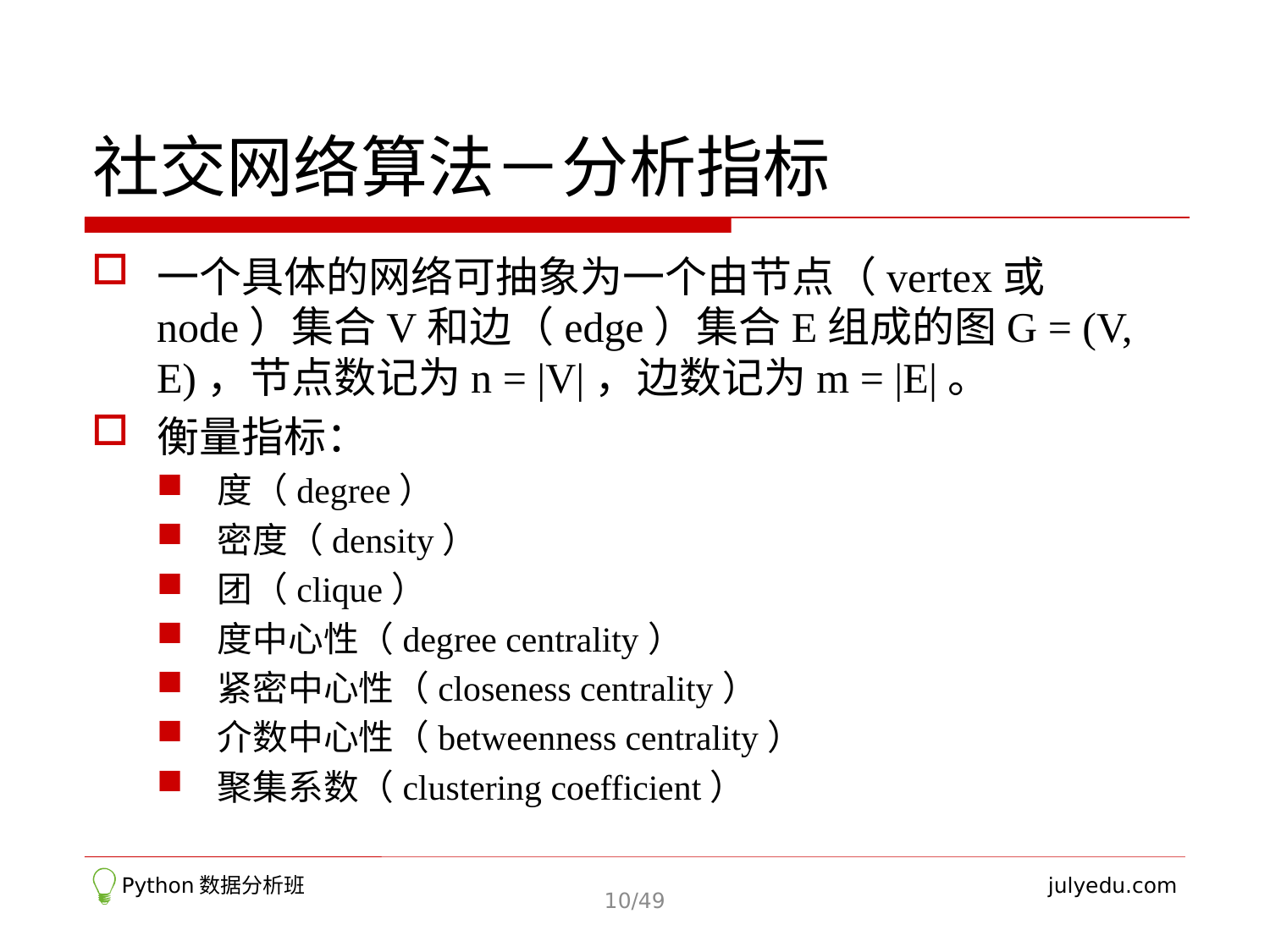

# 社交网络算法－分析指标
一个具体的网络可抽象为一个由节点（vertex或node）集合V和边（edge）集合E组成的图G = (V, E)，节点数记为n = |V|，边数记为m = |E|。
衡量指标：
度（degree）
密度（density）
团（clique）
度中心性（degree centrality）
紧密中心性（closeness centrality）
介数中心性（betweenness centrality）
聚集系数（clustering coefficient）

     Python数据分析班
julyedu.com
10/49